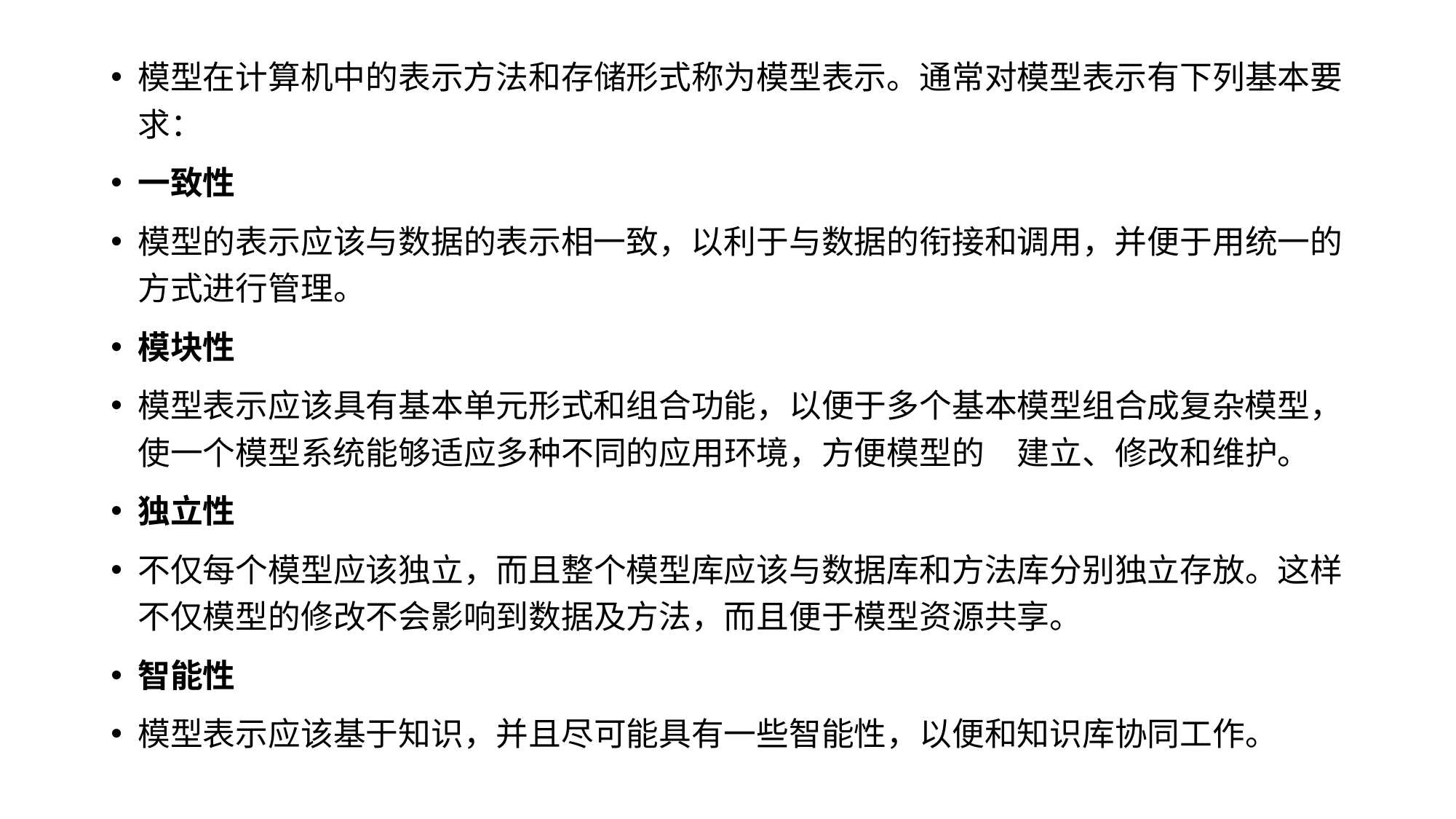

模型在计算机中的表示方法和存储形式称为模型表示。通常对模型表示有下列基本要求：
一致性
模型的表示应该与数据的表示相一致，以利于与数据的衔接和调用，并便于用统一的方式进行管理。
模块性
模型表示应该具有基本单元形式和组合功能，以便于多个基本模型组合成复杂模型， 使一个模型系统能够适应多种不同的应用环境，方便模型的　建立、修改和维护。
独立性
不仅每个模型应该独立，而且整个模型库应该与数据库和方法库分别独立存放。这样不仅模型的修改不会影响到数据及方法，而且便于模型资源共享。
智能性
模型表示应该基于知识，并且尽可能具有一些智能性，以便和知识库协同工作。
#